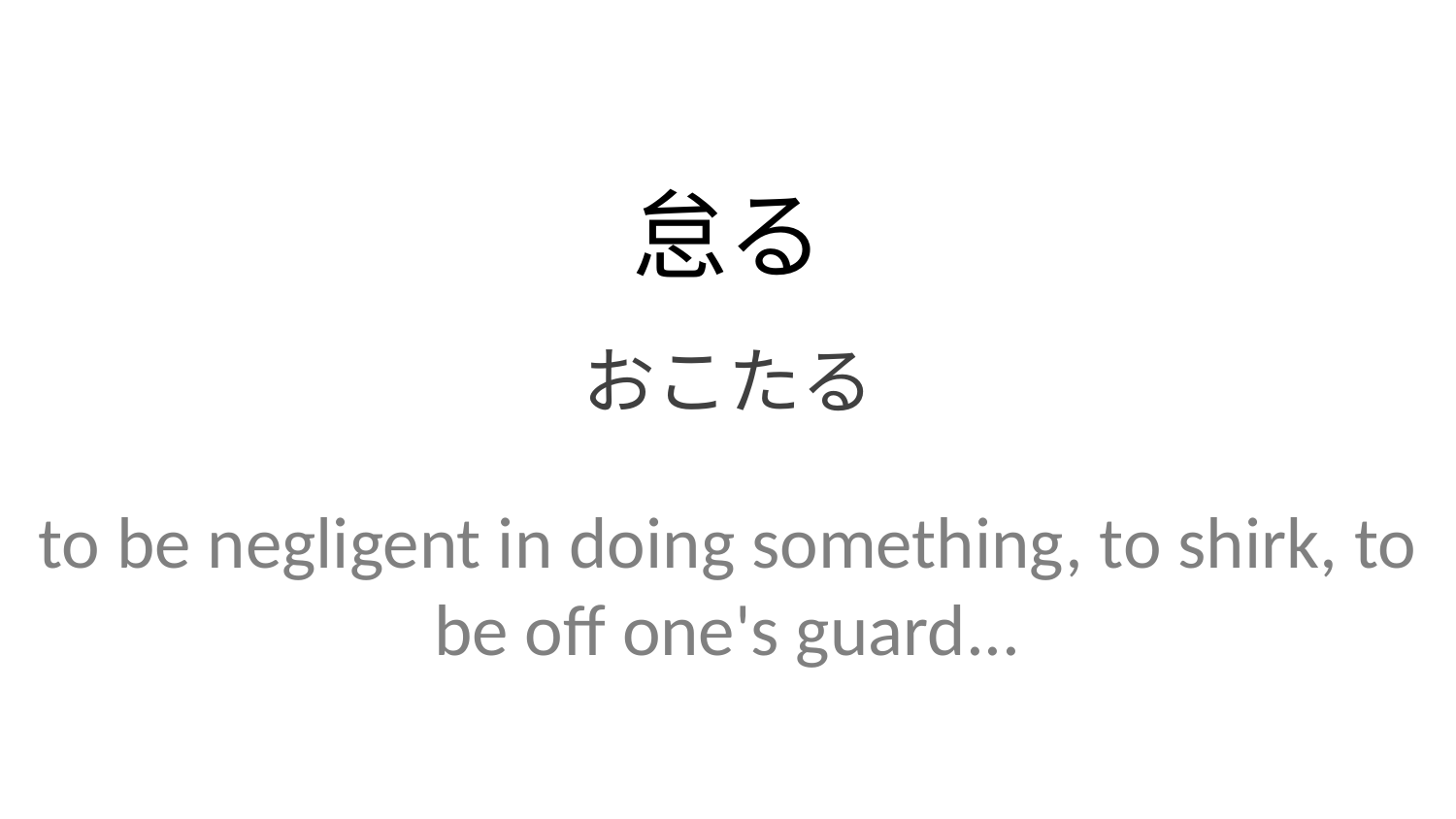

怠る

おこたる
to be negligent in doing something, to shirk, to be off one's guard...